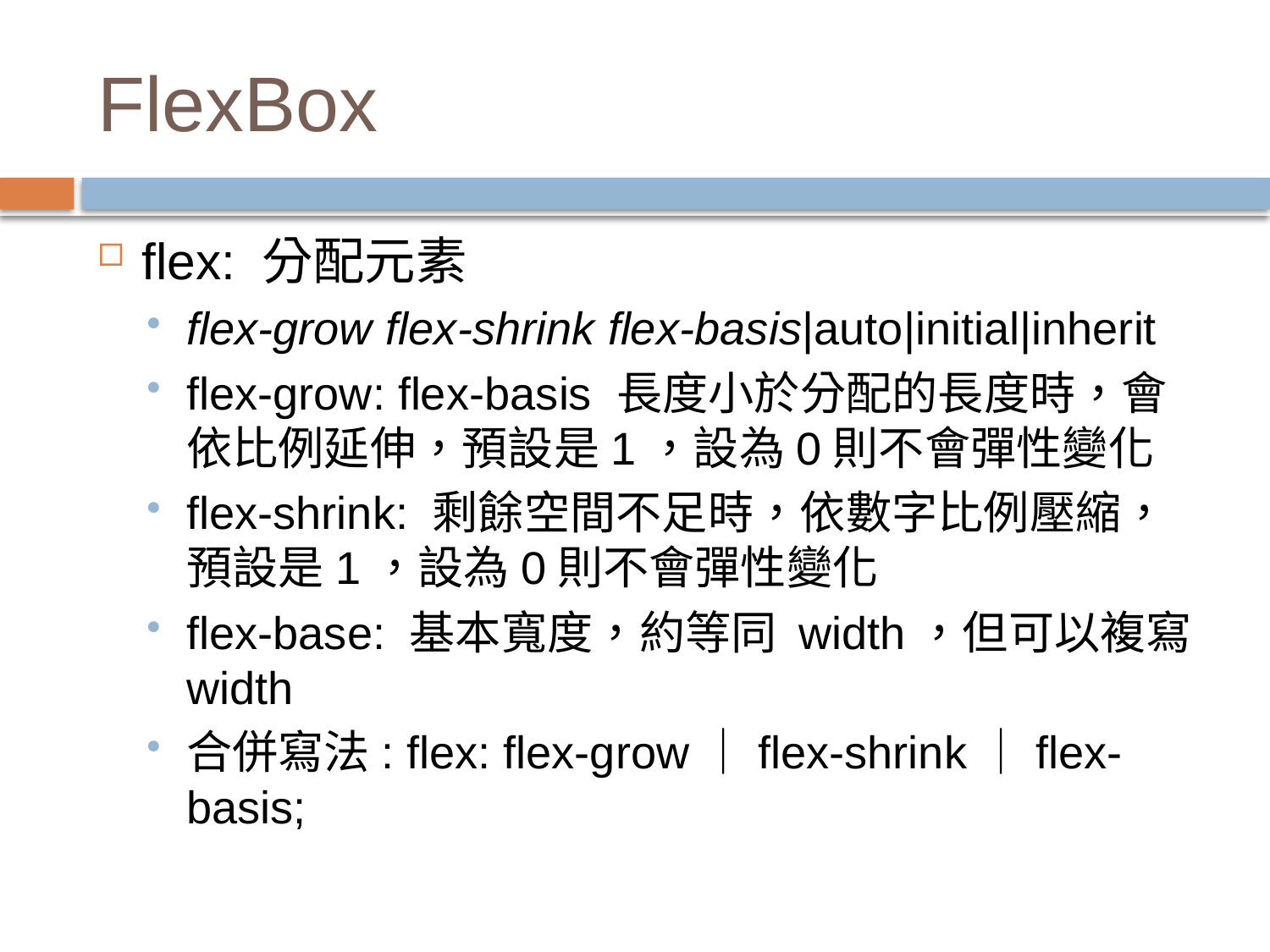

# FlexBox
flex: 分配元素
flex-grow flex-shrink flex-basis|auto|initial|inherit
flex-grow: flex-basis 長度小於分配的長度時，會依比例延伸，預設是1，設為0則不會彈性變化
flex-shrink: 剩餘空間不足時，依數字比例壓縮，預設是1，設為0則不會彈性變化
flex-base: 基本寬度，約等同 width，但可以複寫 width
合併寫法: flex: flex-grow｜flex-shrink｜flex-basis;